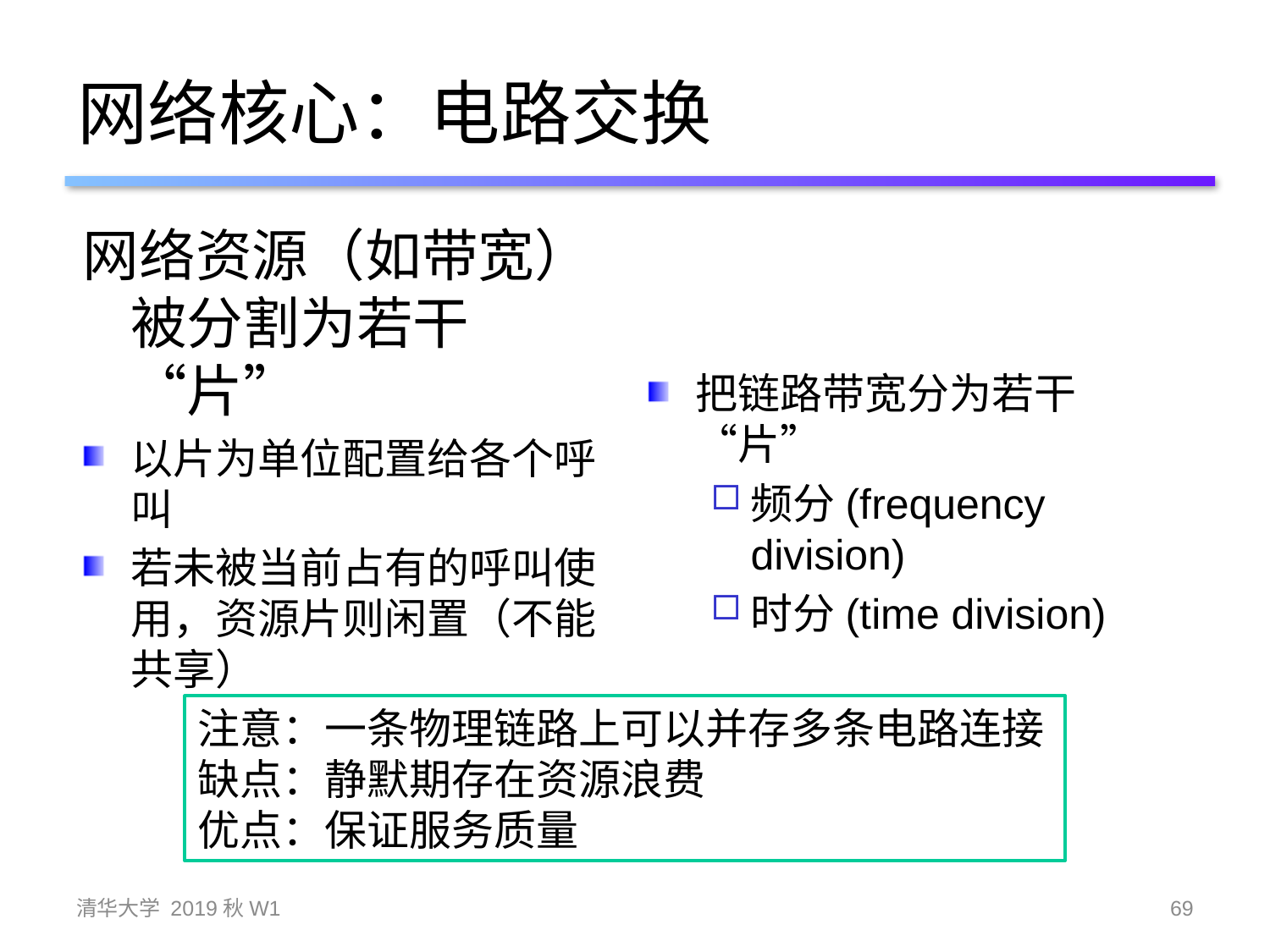

# 网络核心：电路交换
网络资源（如带宽）被分割为若干“片”
以片为单位配置给各个呼叫
若未被当前占有的呼叫使用，资源片则闲置（不能共享）
把链路带宽分为若干“片”
频分(frequency division)
时分(time division)
注意：一条物理链路上可以并存多条电路连接
缺点：静默期存在资源浪费
优点：保证服务质量
清华大学 2019秋W1
69